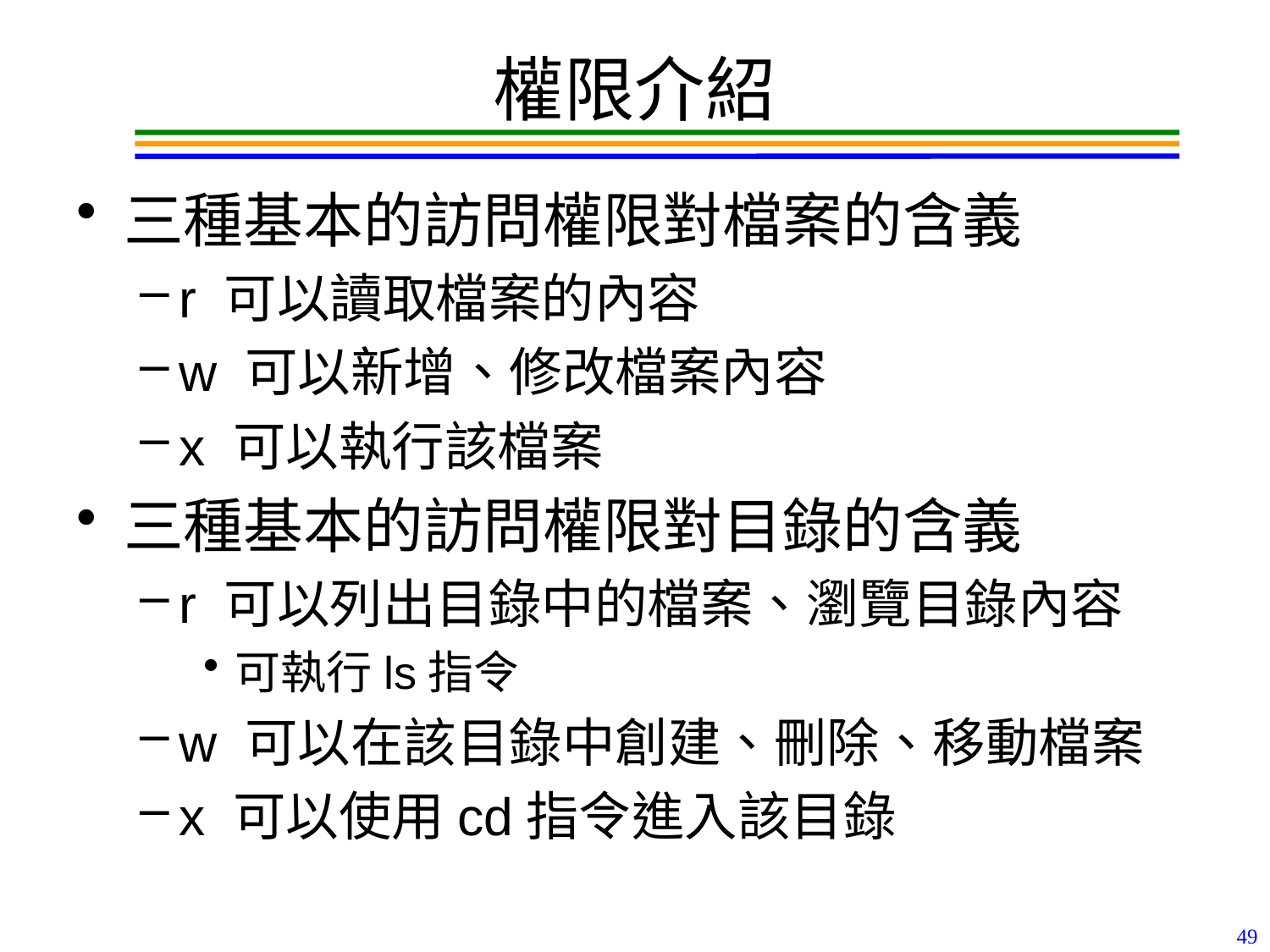

# 權限介紹
三種基本的訪問權限對檔案的含義
r 可以讀取檔案的內容
w 可以新增、修改檔案內容
x 可以執行該檔案
三種基本的訪問權限對目錄的含義
r 可以列出目錄中的檔案、瀏覽目錄內容
可執行ls指令
w 可以在該目錄中創建、刪除、移動檔案
x 可以使用cd指令進入該目錄
49